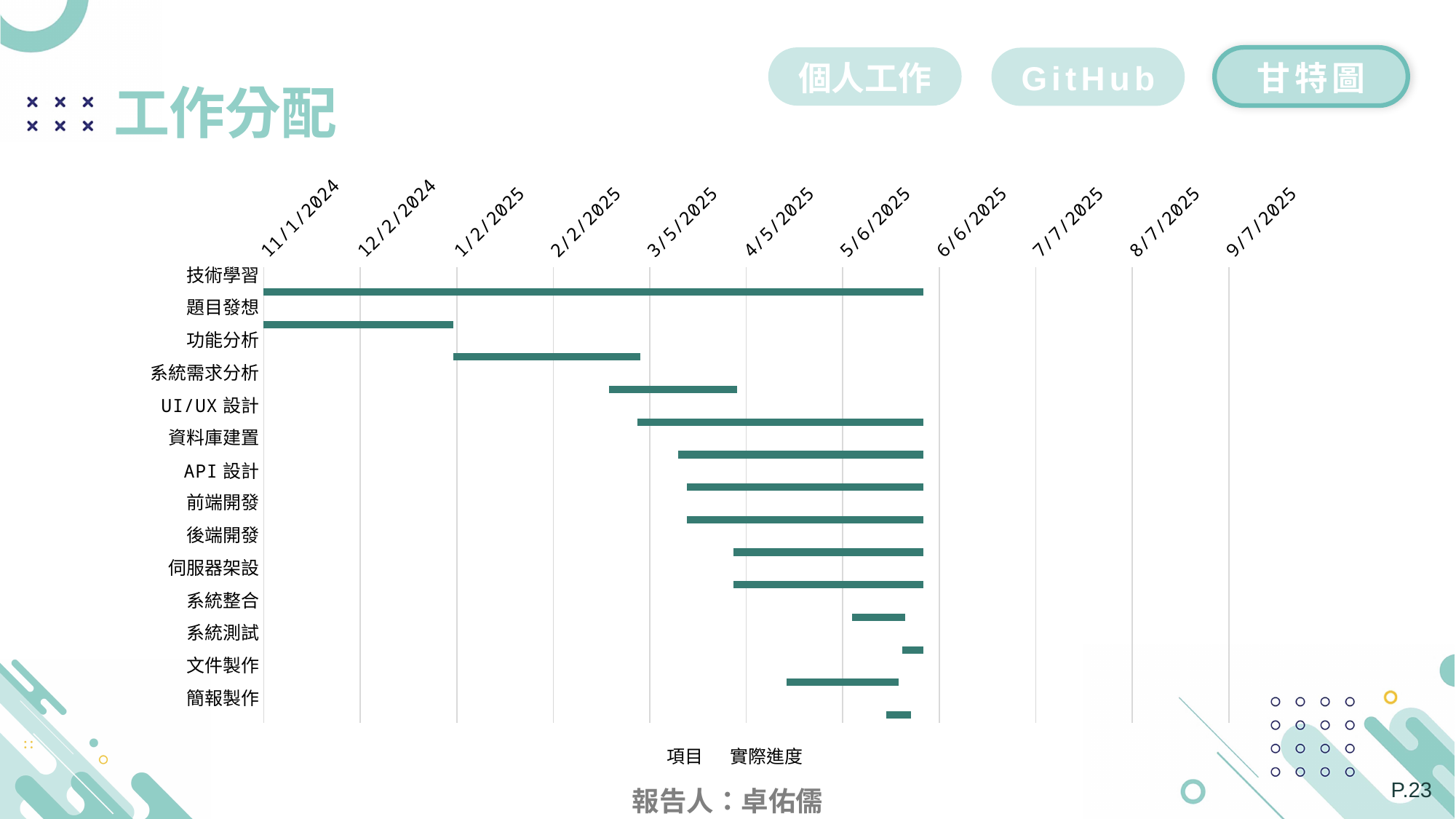

個人工作
甘特圖
GitHub
工作分配

### Chart

| Category |  |  |  |  |
|---|---|---|---|---|
| 技術學習 | 45597.0 | 272.0 | None | None |
|  | None | None | 45597.0 | 212.0 |
| 題目發想 | 45597.0 | 120.0 | None | None |
|  | None | None | 45597.0 | 61.0 |
| 功能分析 | 45658.0 | 91.0 | None | None |
|  | None | None | 45658.0 | 60.0 |
| 系統需求分析 | 45708.0 | 55.0 | None | None |
|  | None | None | 45708.0 | 41.0 |
| UI/UX設計 | 45726.0 | 144.0 | None | None |
|  | None | None | 45717.0 | 92.0 |
| 資料庫建置 | 45730.0 | 140.0 | None | None |
|  | None | None | 45730.0 | 79.0 |
| API設計 | 45733.0 | 168.0 | None | None |
|  | None | None | 45733.0 | 76.0 |
| 前端開發 | 45733.0 | 168.0 | None | None |
|  | None | None | 45733.0 | 76.0 |
| 後端開發 | 45748.0 | 153.0 | None | None |
|  | None | None | 45748.0 | 61.0 |
| 伺服器架設 | 45748.0 | 153.0 | None | None |
|  | None | None | 45748.0 | 61.0 |
| 系統整合 | 45786.0 | 17.0 | None | None |
|  | None | None | 45786.0 | 17.0 |
| 系統測試 | 45802.0 | 7.0 | None | None |
|  | None | None | 45802.0 | 7.0 |
| 文件製作 | 45765.0 | 36.0 | None | None |
|  | None | None | 45765.0 | 36.0 |
| 簡報製作 | 45797.0 | 8.0 | None | None |
報告人：卓佑儒